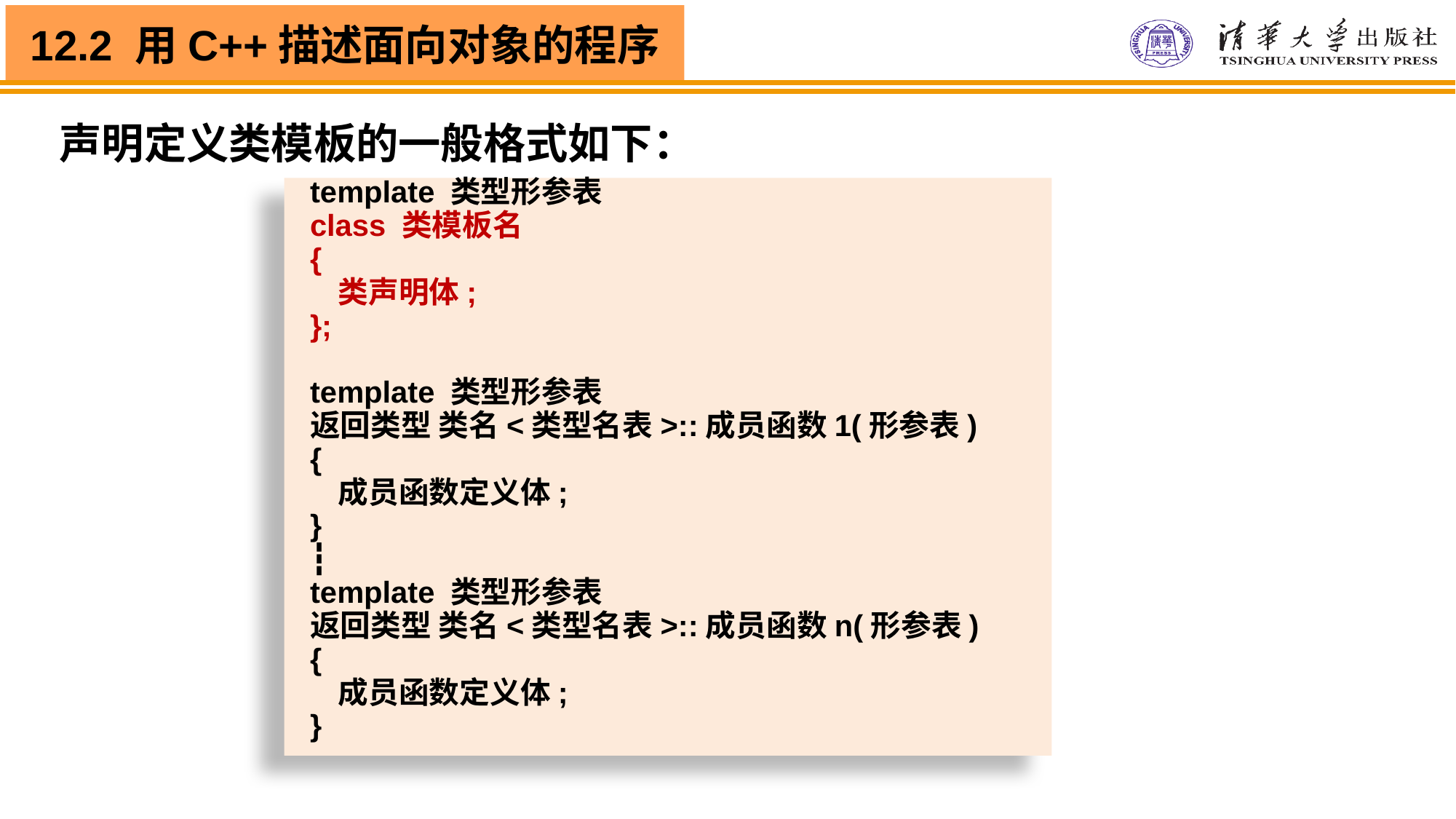

声明定义类模板的一般格式如下：
template 类型形参表
class 类模板名
{
   类声明体;
};

template 类型形参表
返回类型 类名<类型名表>::成员函数1(形参表)
{
   成员函数定义体;
}
┇
template 类型形参表
返回类型 类名<类型名表>::成员函数n(形参表)
{
   成员函数定义体;
}